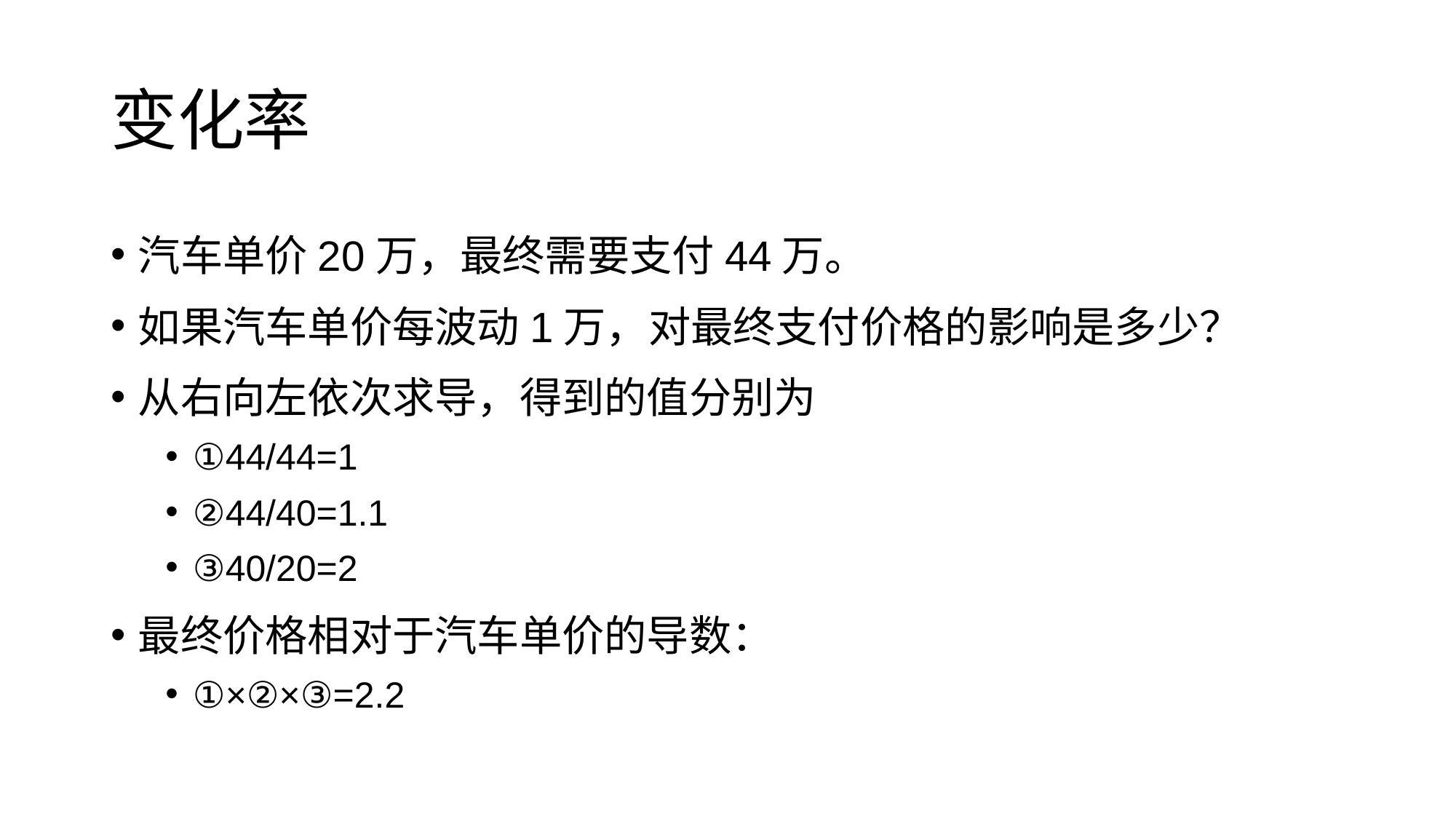

# 变化率
汽车单价20万，最终需要支付44万。
如果汽车单价每波动1万，对最终支付价格的影响是多少？
从右向左依次求导，得到的值分别为
①44/44=1
②44/40=1.1
③40/20=2
最终价格相对于汽车单价的导数：
①×②×③=2.2